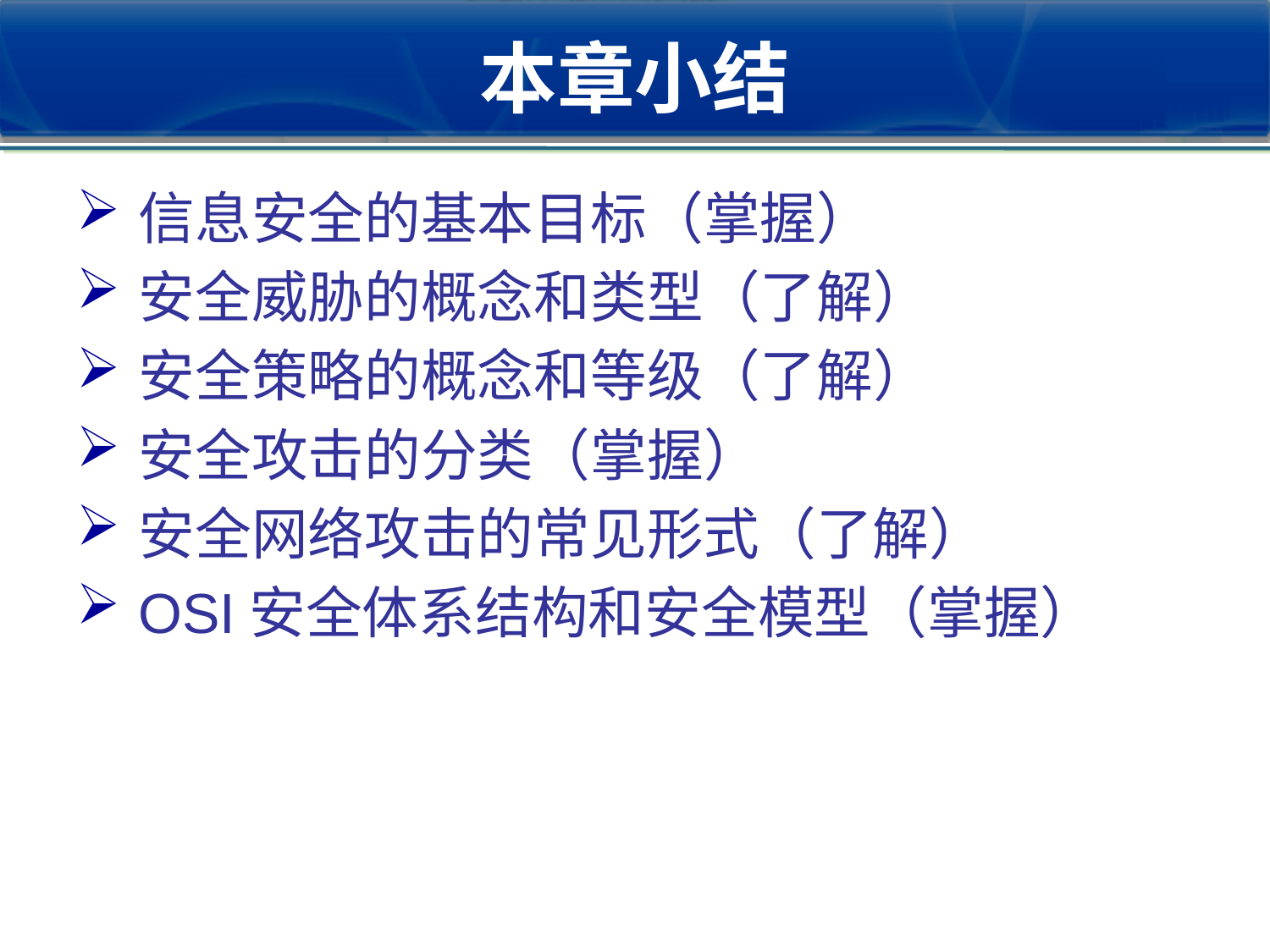

# 本章小结
信息安全的基本目标（掌握）
安全威胁的概念和类型（了解）
安全策略的概念和等级（了解）
安全攻击的分类（掌握）
安全网络攻击的常见形式（了解）
OSI安全体系结构和安全模型（掌握）